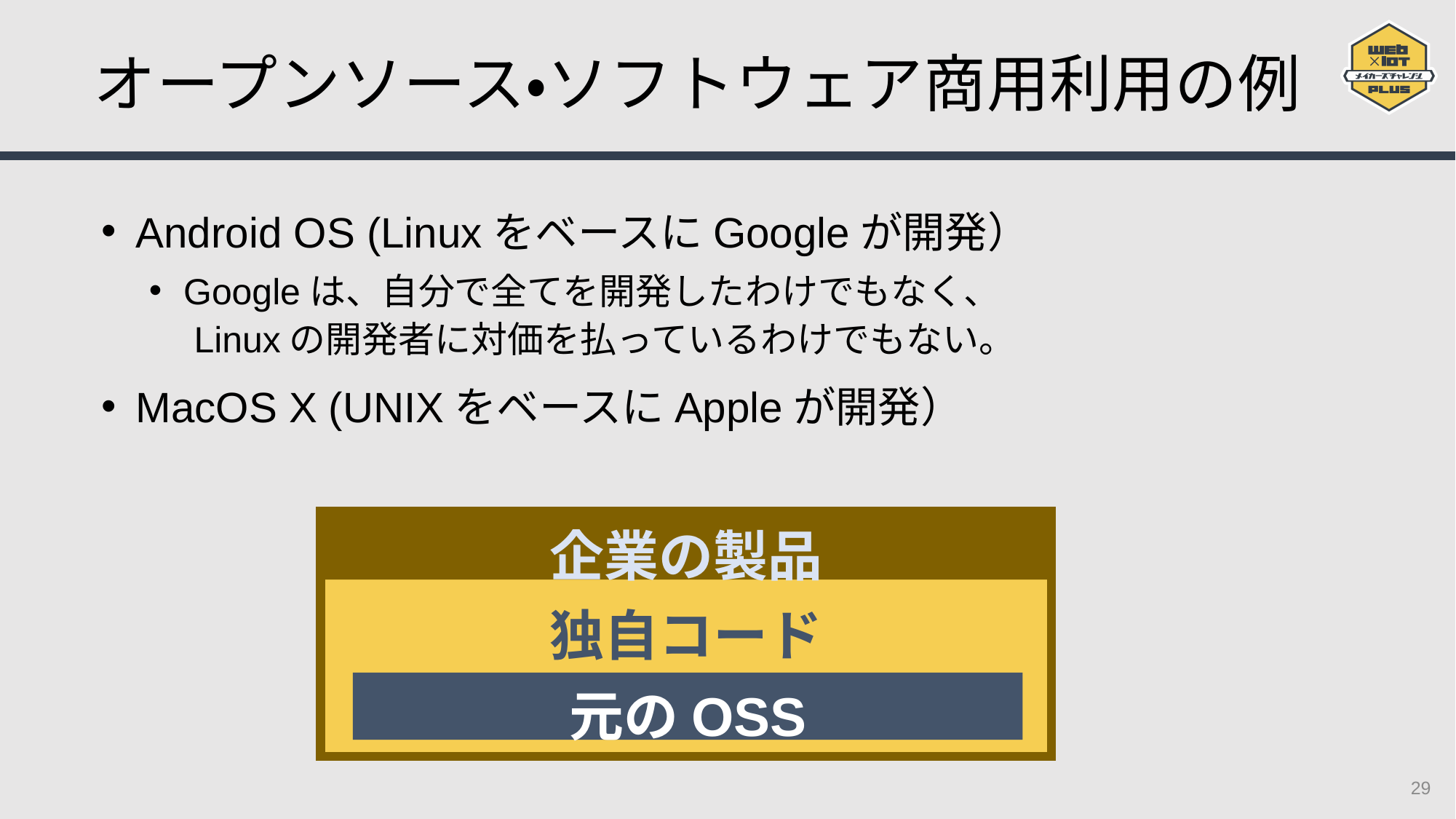

# オープンソース・ソフトウェア商用利用の例
Android OS (LinuxをベースにGoogleが開発）
Googleは、自分で全てを開発したわけでもなく、
　Linuxの開発者に対価を払っているわけでもない。
MacOS X (UNIXをベースにAppleが開発）

独自コード

企業の製品
元のOSS
29